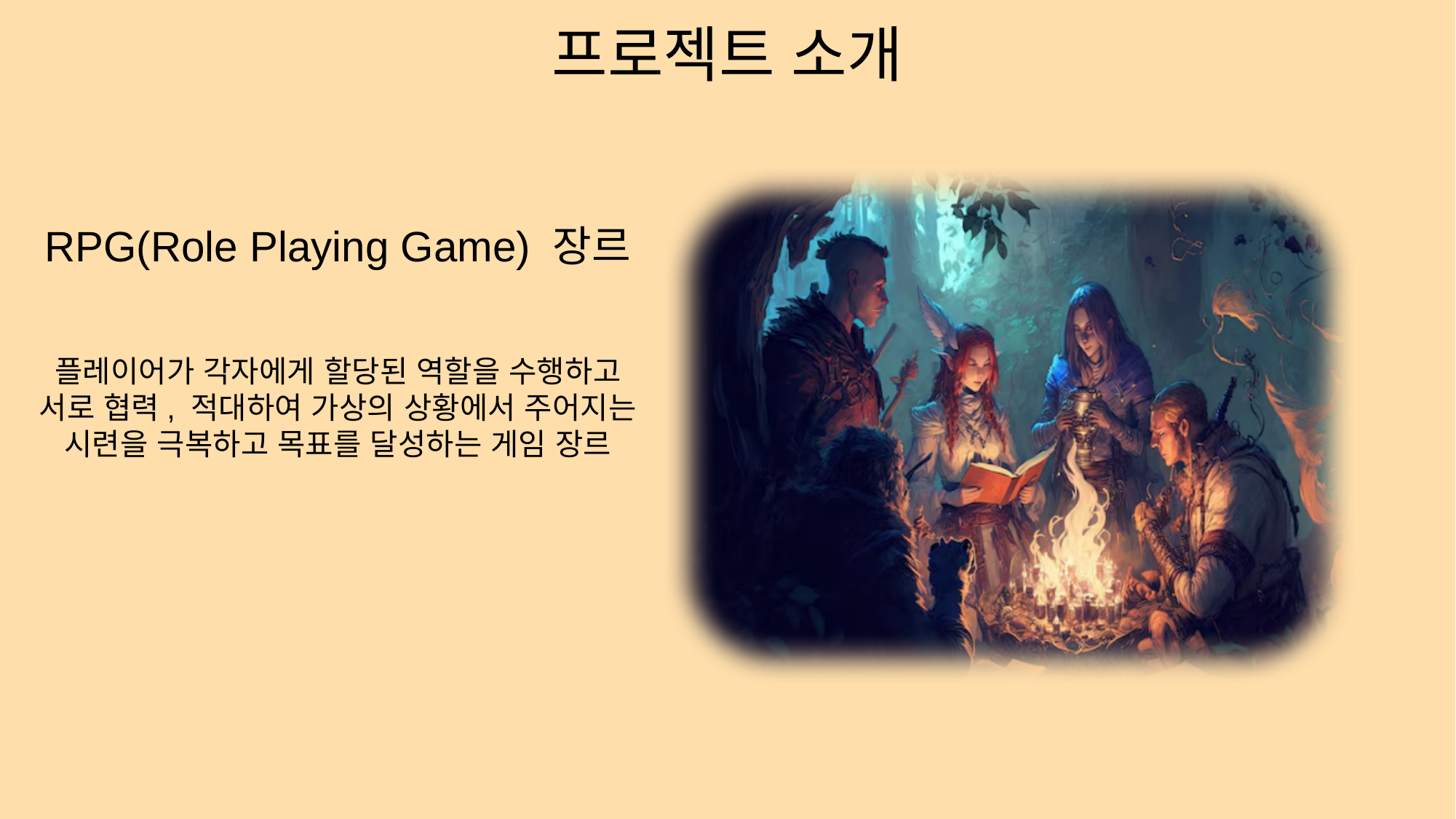

프로젝트 소개

RPG(Role Playing Game) 장르
플레이어가 각자에게 할당된 역할을 수행하고 서로 협력, 적대하여 가상의 상황에서 주어지는 시련을 극복하고 목표를 달성하는 게임 장르